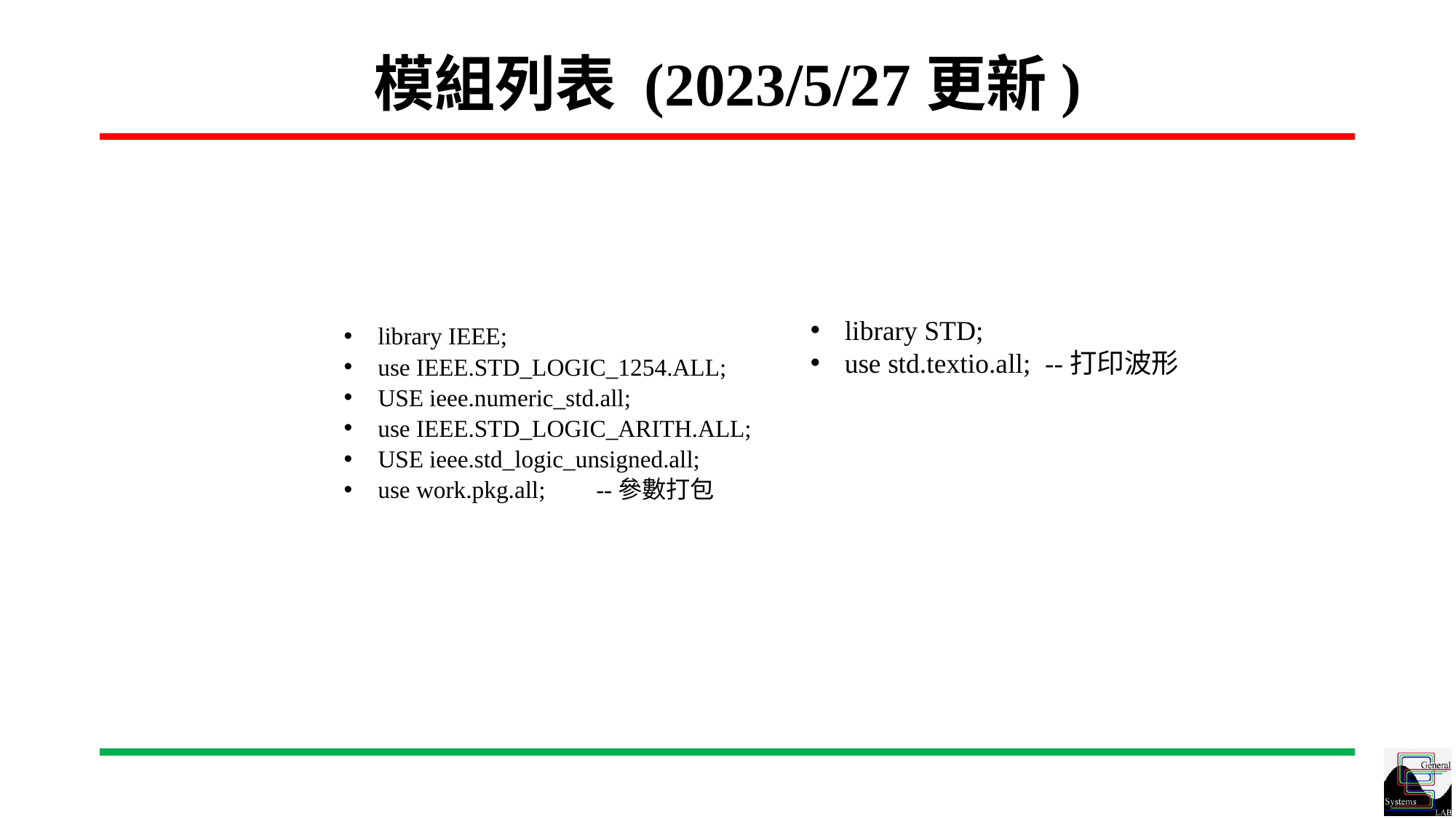

# 模組列表 (2023/5/27更新)
library STD;
use std.textio.all;  --打印波形
library IEEE;
use IEEE.STD_LOGIC_1254.ALL;
USE ieee.numeric_std.all;
use IEEE.STD_LOGIC_ARITH.ALL;
USE ieee.std_logic_unsigned.all;
use work.pkg.all;	--參數打包